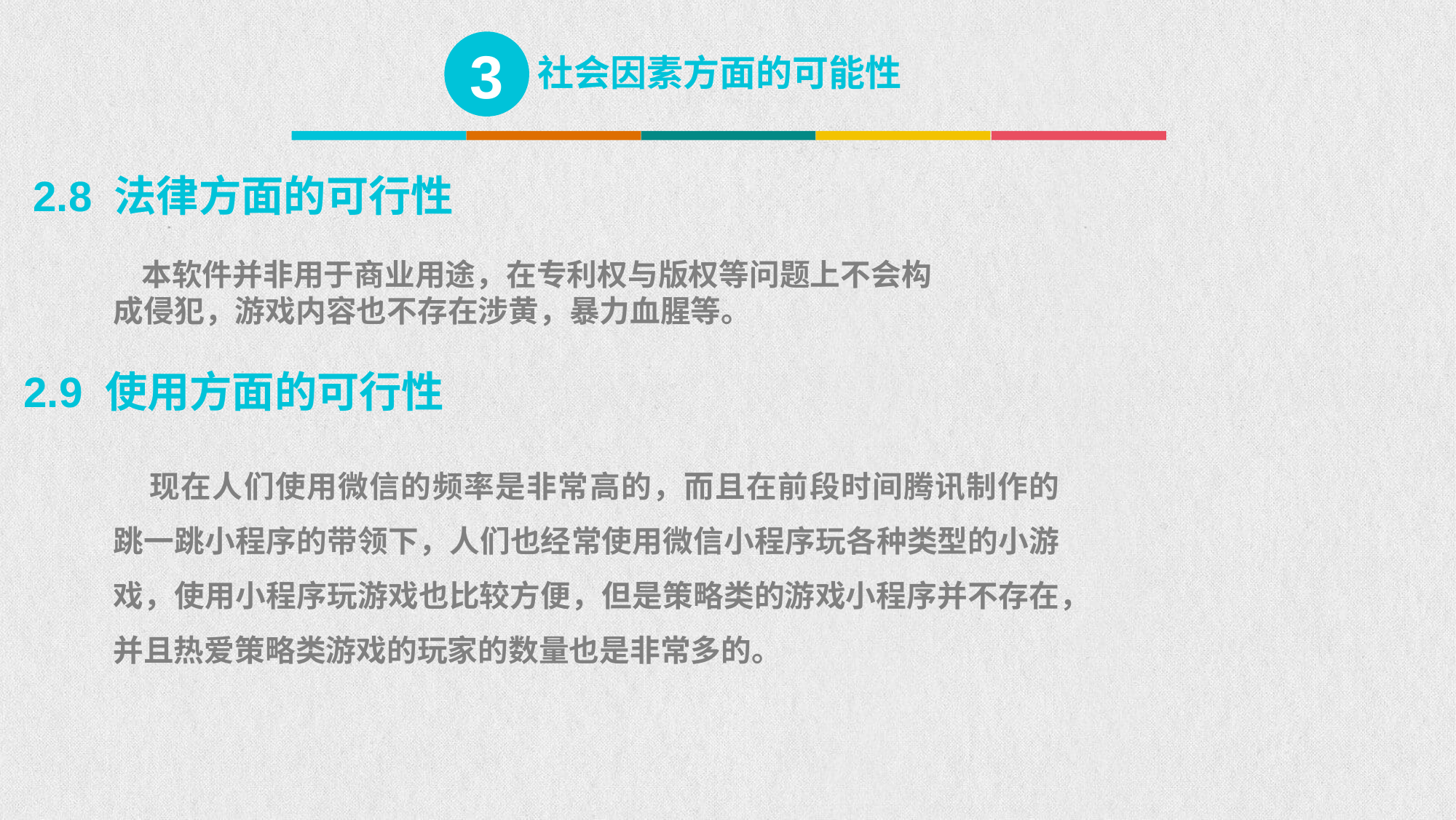

3
社会因素方面的可能性

2.8 法律方面的可行性
   本软件并非用于商业用途，在专利权与版权等问题上不会构成侵犯，游戏内容也不存在涉黄，暴力血腥等。
2.9 使用方面的可行性
现在人们使用微信的频率是非常高的，而且在前段时间腾讯制作的跳一跳小程序的带领下，人们也经常使用微信小程序玩各种类型的小游戏，使用小程序玩游戏也比较方便，但是策略类的游戏小程序并不存在，并且热爱策略类游戏的玩家的数量也是非常多的。